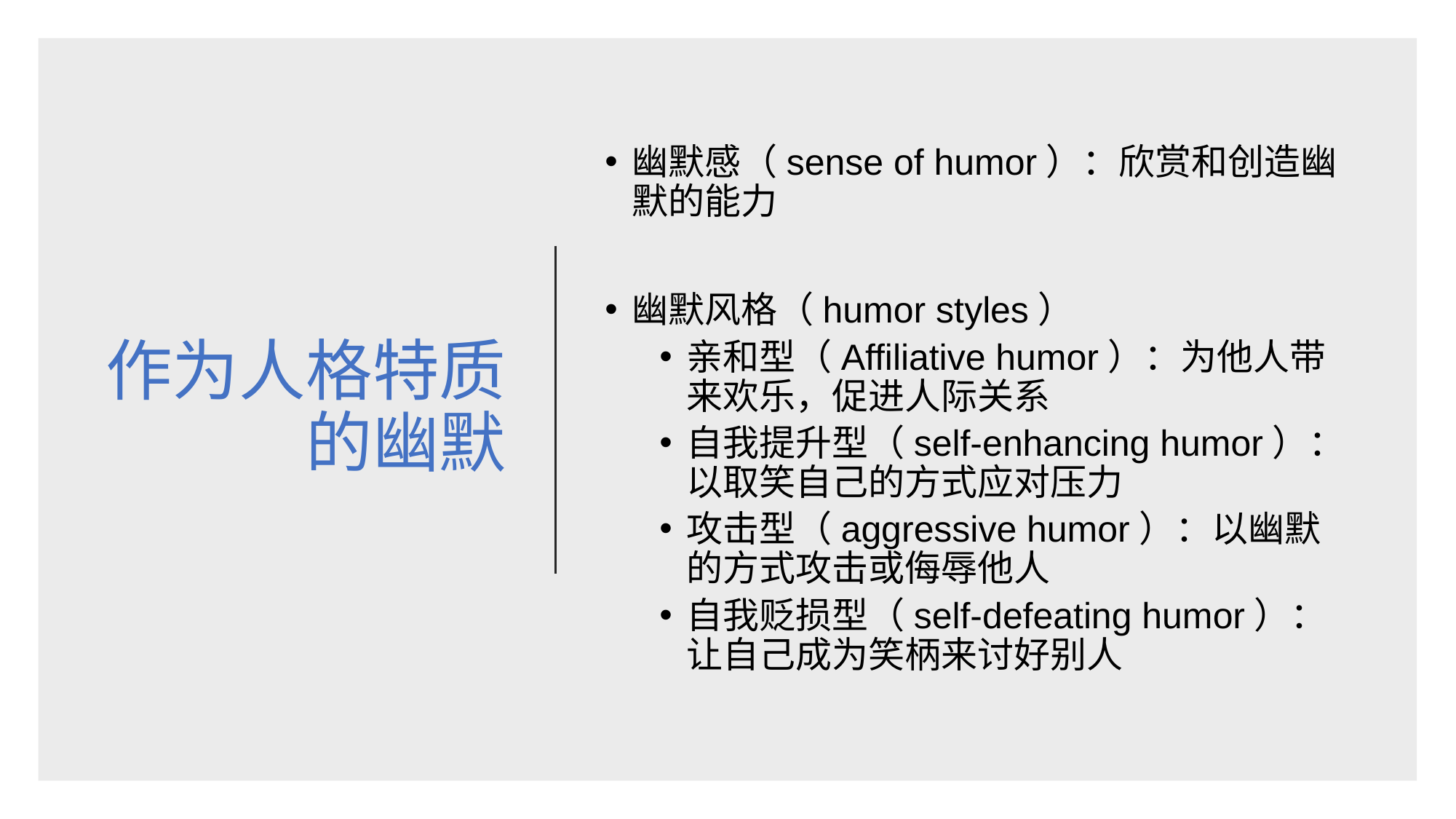

# 作为人格特质的幽默
幽默感（sense of humor）：欣赏和创造幽默的能力

幽默风格（humor styles）
亲和型（Affiliative humor）：为他人带来欢乐，促进人际关系
自我提升型（self-enhancing humor）：以取笑自己的方式应对压力
攻击型（aggressive humor）：以幽默的方式攻击或侮辱他人
自我贬损型（self-defeating humor）：让自己成为笑柄来讨好别人